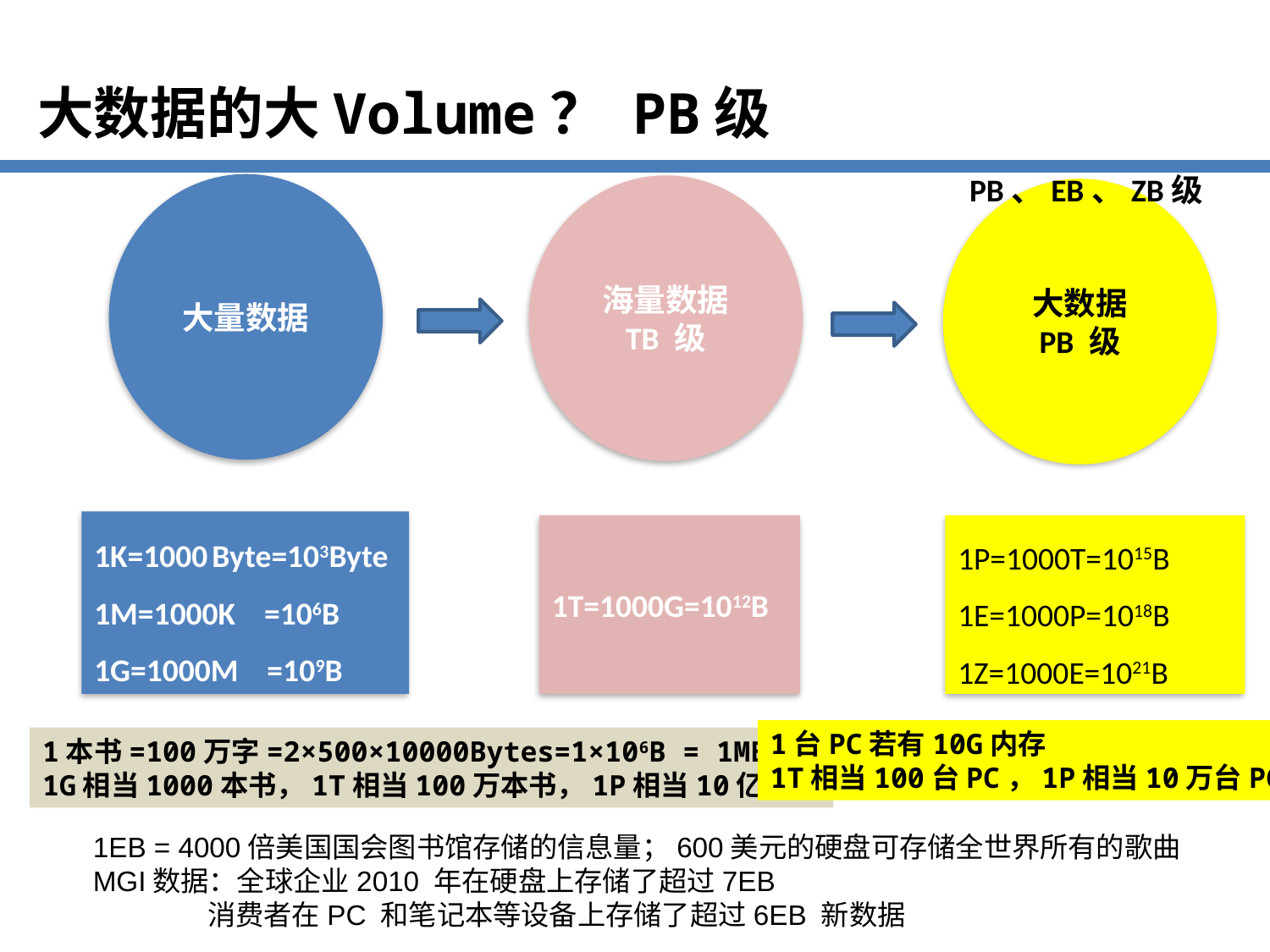

大数据的大Volume？ PB级
PB、EB、ZB级
大量数据
海量数据
TB 级
大数据
PB 级

1K=1000 Byte=103Byte
1M=1000K    =106B
1G=1000M    =109B

1T=1000G=1012B

1P=1000T=1015B
1E=1000P=1018B
1Z=1000E=1021B
1台PC若有10G内存
1T相当100台PC，1P相当10万台PC
1本书=100万字=2×500×10000Bytes=1×106B = 1MB
1G相当1000本书，1T相当100万本书，1P相当10亿本书
1EB = 4000倍美国国会图书馆存储的信息量；600美元的硬盘可存储全世界所有的歌曲
MGI数据：全球企业2010 年在硬盘上存储了超过7EB
                 消费者在PC 和笔记本等设备上存储了超过6EB 新数据